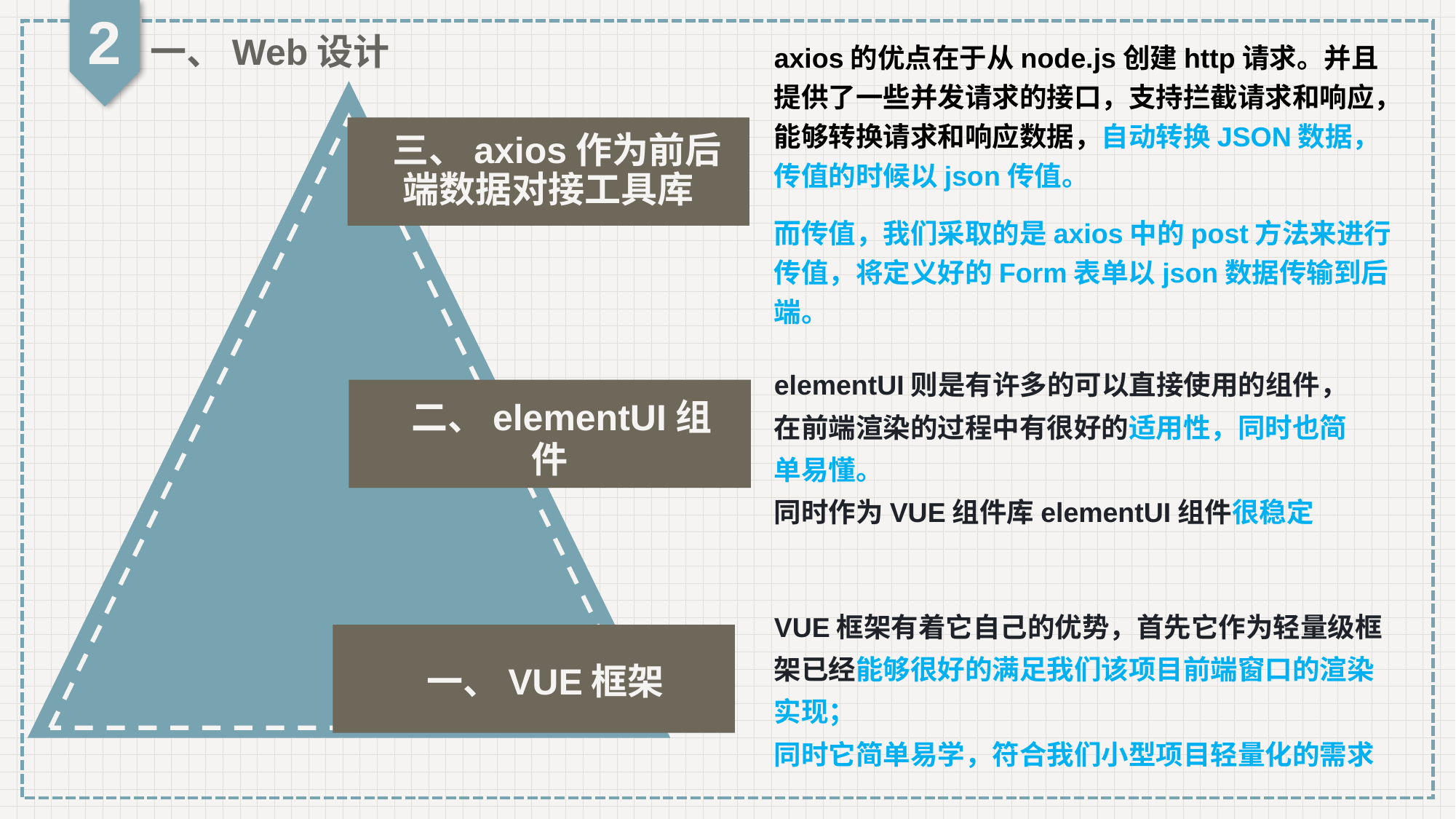

2
一、Web设计
axios的优点在于从node.js创建http请求。并且提供了一些并发请求的接口，支持拦截请求和响应，能够转换请求和响应数据，自动转换JSON数据，传值的时候以json传值。
而传值，我们采取的是axios中的post方法来进行传值，将定义好的Form表单以json数据传输到后端。

 三、axios作为前后端数据对接工具库
elementUI则是有许多的可以直接使用的组件，在前端渲染的过程中有很好的适用性，同时也简单易懂。
同时作为VUE组件库elementUI组件很稳定
 二、elementUI组件
VUE框架有着它自己的优势，首先它作为轻量级框架已经能够很好的满足我们该项目前端窗口的渲染实现；
同时它简单易学，符合我们小型项目轻量化的需求
 一、VUE框架